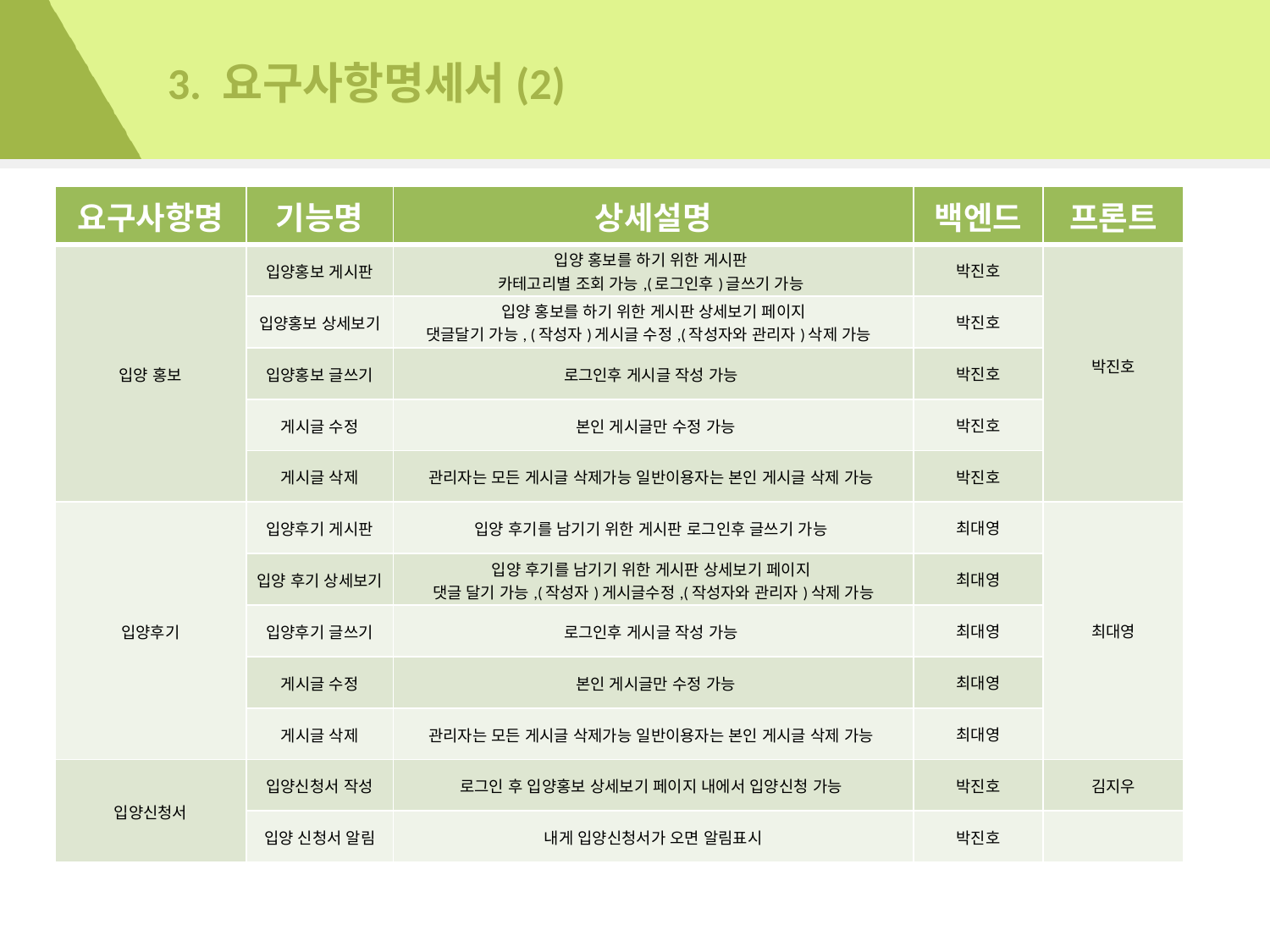

# 3. 요구사항명세서(2)
| 요구사항명 | 기능명 | 상세설명 | 백엔드 | 프론트 |
| --- | --- | --- | --- | --- |
| 입양 홍보 | 입양홍보 게시판 | 입양 홍보를 하기 위한 게시판 카테고리별 조회 가능,(로그인후)글쓰기 가능 | 박진호 | 박진호 |
|  | 입양홍보 상세보기 | 입양 홍보를 하기 위한 게시판 상세보기 페이지 댓글달기 가능, (작성자)게시글 수정,(작성자와 관리자)삭제 가능 | 박진호 |  |
|  | 입양홍보 글쓰기 | 로그인후 게시글 작성 가능 | 박진호 |  |
|  | 게시글 수정 | 본인 게시글만 수정 가능 | 박진호 |  |
|  | 게시글 삭제 | 관리자는 모든 게시글 삭제가능 일반이용자는 본인 게시글 삭제 가능 | 박진호 |  |
| 입양후기 | 입양후기 게시판 | 입양 후기를 남기기 위한 게시판 로그인후 글쓰기 가능 | 최대영 | 최대영 |
|  | 입양 후기 상세보기 | 입양 후기를 남기기 위한 게시판 상세보기 페이지 댓글 달기 가능,(작성자)게시글수정,(작성자와 관리자)삭제 가능 | 최대영 |  |
|  | 입양후기 글쓰기 | 로그인후 게시글 작성 가능 | 최대영 |  |
|  | 게시글 수정 | 본인 게시글만 수정 가능 | 최대영 |  |
|  | 게시글 삭제 | 관리자는 모든 게시글 삭제가능 일반이용자는 본인 게시글 삭제 가능 | 최대영 |  |
| 입양신청서 | 입양신청서 작성 | 로그인 후 입양홍보 상세보기 페이지 내에서 입양신청 가능 | 박진호 | 김지우 |
|  | 입양 신청서 알림 | 내게 입양신청서가 오면 알림표시 | 박진호 |  |